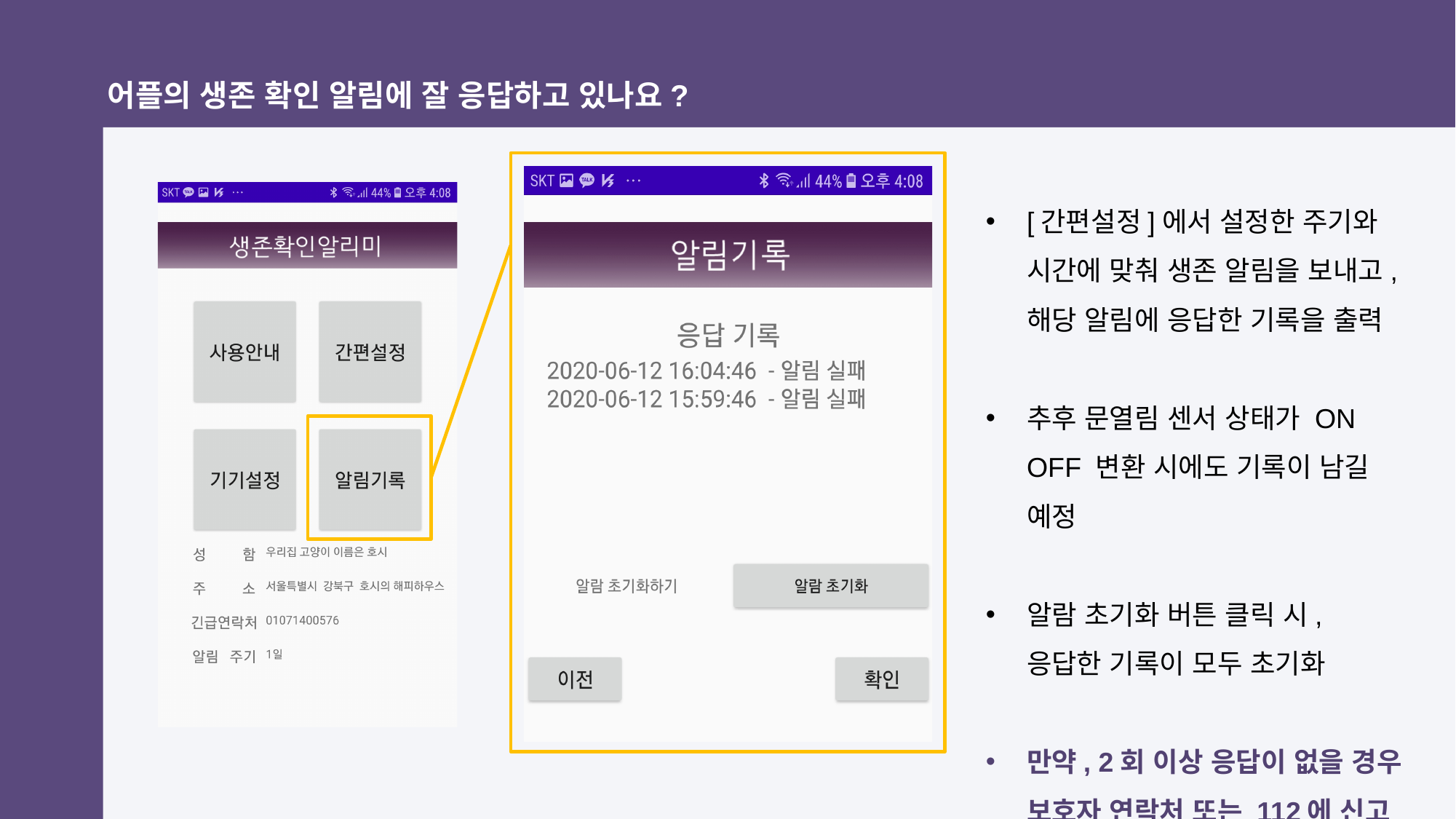

어플의 생존 확인 알림에 잘 응답하고 있나요?

[간편설정]에서 설정한 주기와 시간에 맞춰 생존 알림을 보내고, 해당 알림에 응답한 기록을 출력

추후 문열림 센서 상태가 ON OFF 변환 시에도 기록이 남길 예정

알람 초기화 버튼 클릭 시, 응답한 기록이 모두 초기화

만약, 2회 이상 응답이 없을 경우 보호자 연락처 또는 112에 신고